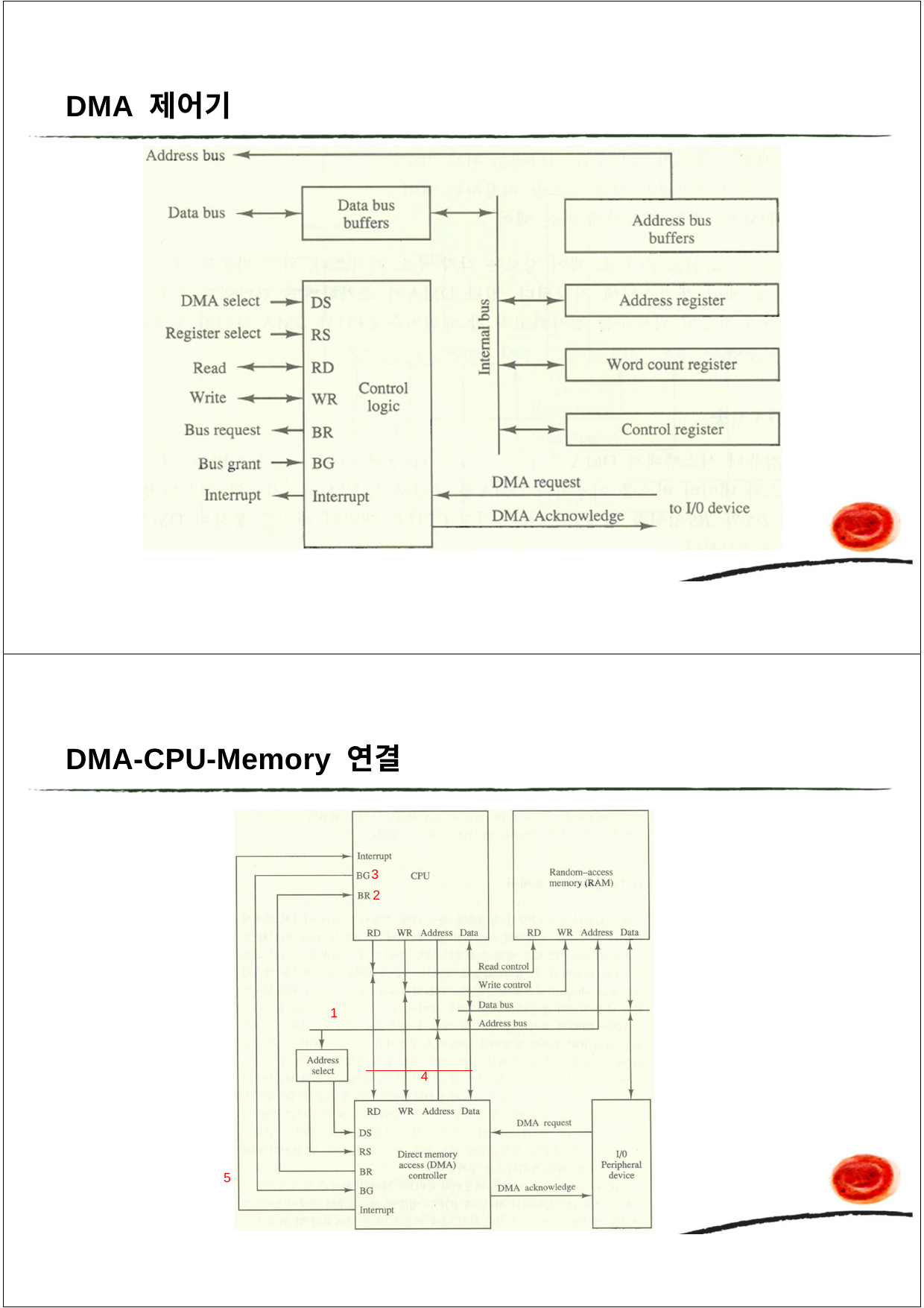

DMA 제어기

DMA-CPU-Memory 연결

3
2
1
4

5